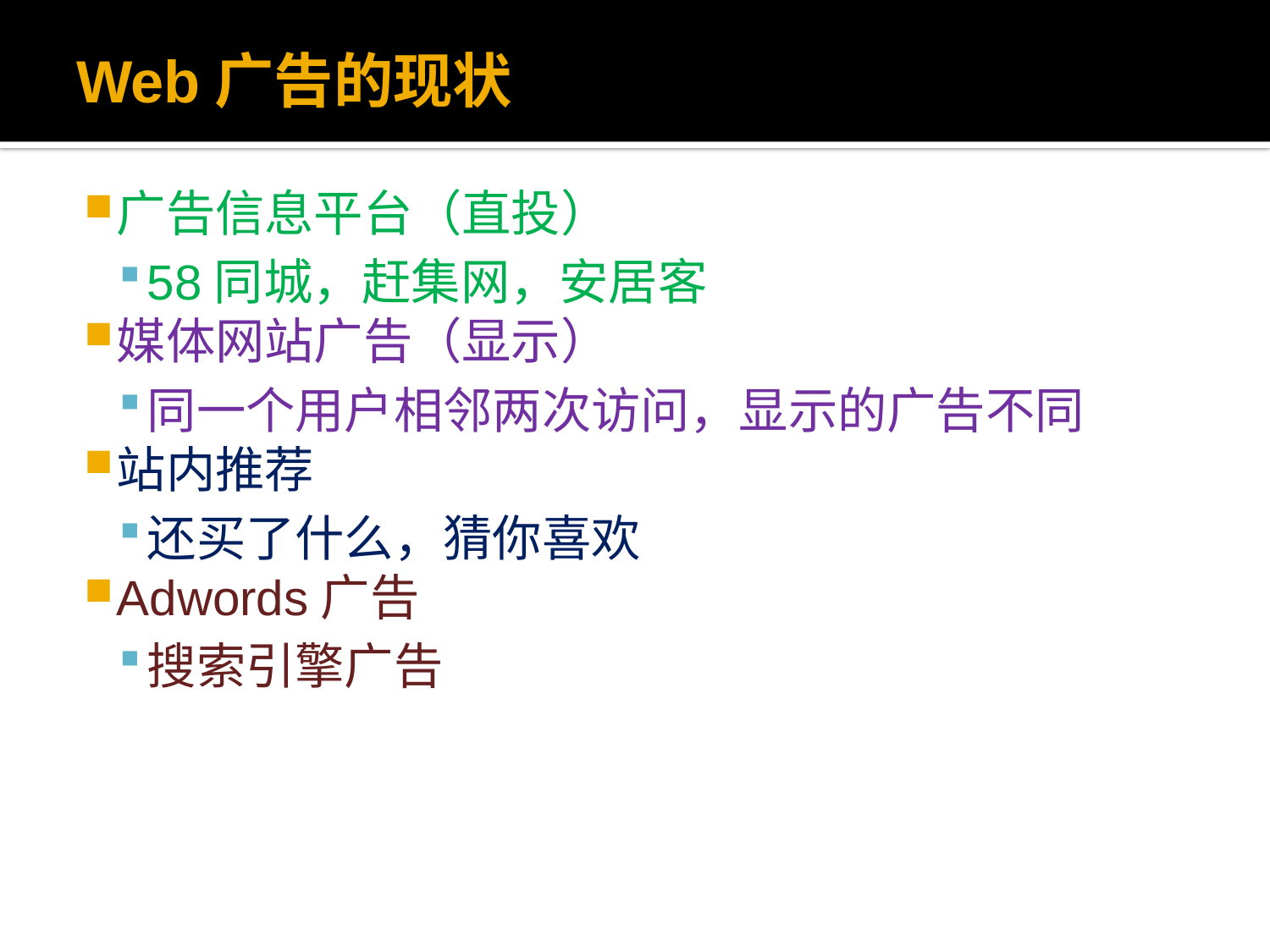

# Web广告的现状
广告信息平台（直投）
58同城，赶集网，安居客
媒体网站广告（显示）
同一个用户相邻两次访问，显示的广告不同
站内推荐
还买了什么，猜你喜欢
Adwords广告
搜索引擎广告